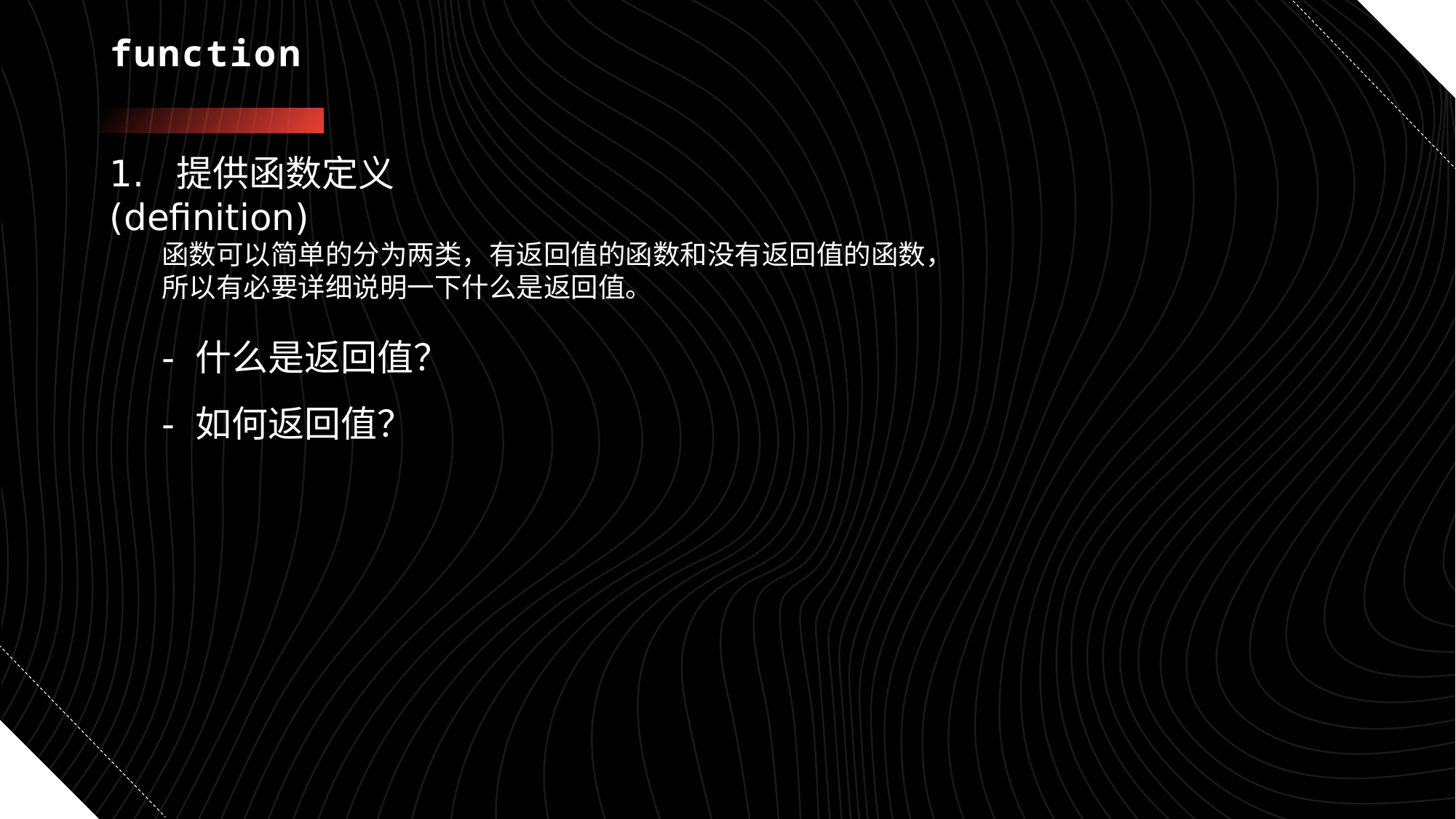

# function
1.  提供函数定义(definition)
函数可以简单的分为两类，有返回值的函数和没有返回值的函数，所以有必要详细说明一下什么是返回值。
- 什么是返回值？
- 如何返回值？